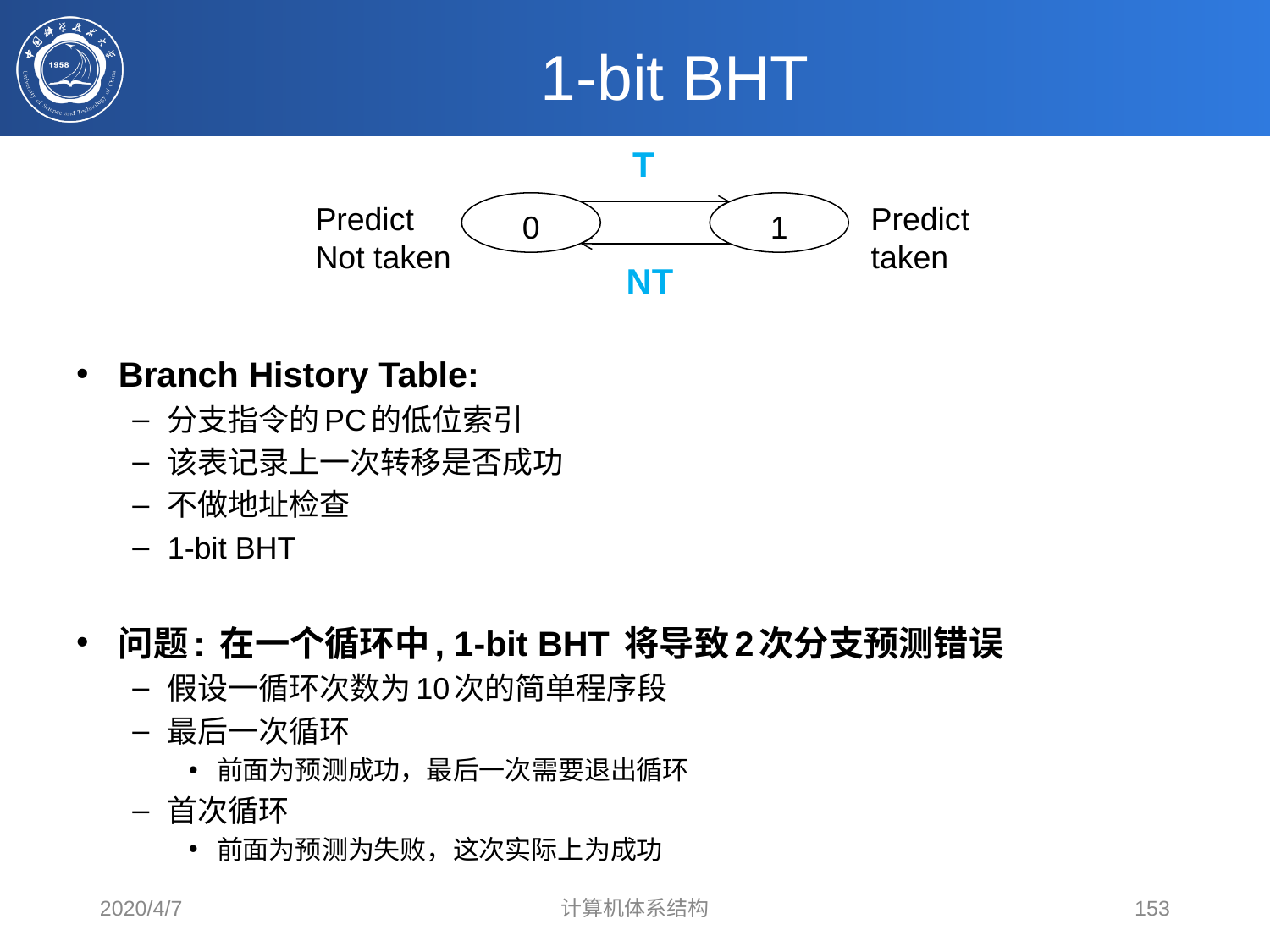

# 1-bit BHT
T
Predict Not taken
0
1
Predict taken
NT
Branch History Table:
分支指令的PC的低位索引
该表记录上一次转移是否成功
不做地址检查
1-bit BHT

问题: 在一个循环中, 1-bit BHT 将导致2次分支预测错误
假设一循环次数为10次的简单程序段
最后一次循环
前面为预测成功，最后一次需要退出循环
首次循环
前面为预测为失败，这次实际上为成功

2020/4/7
计算机体系结构
153